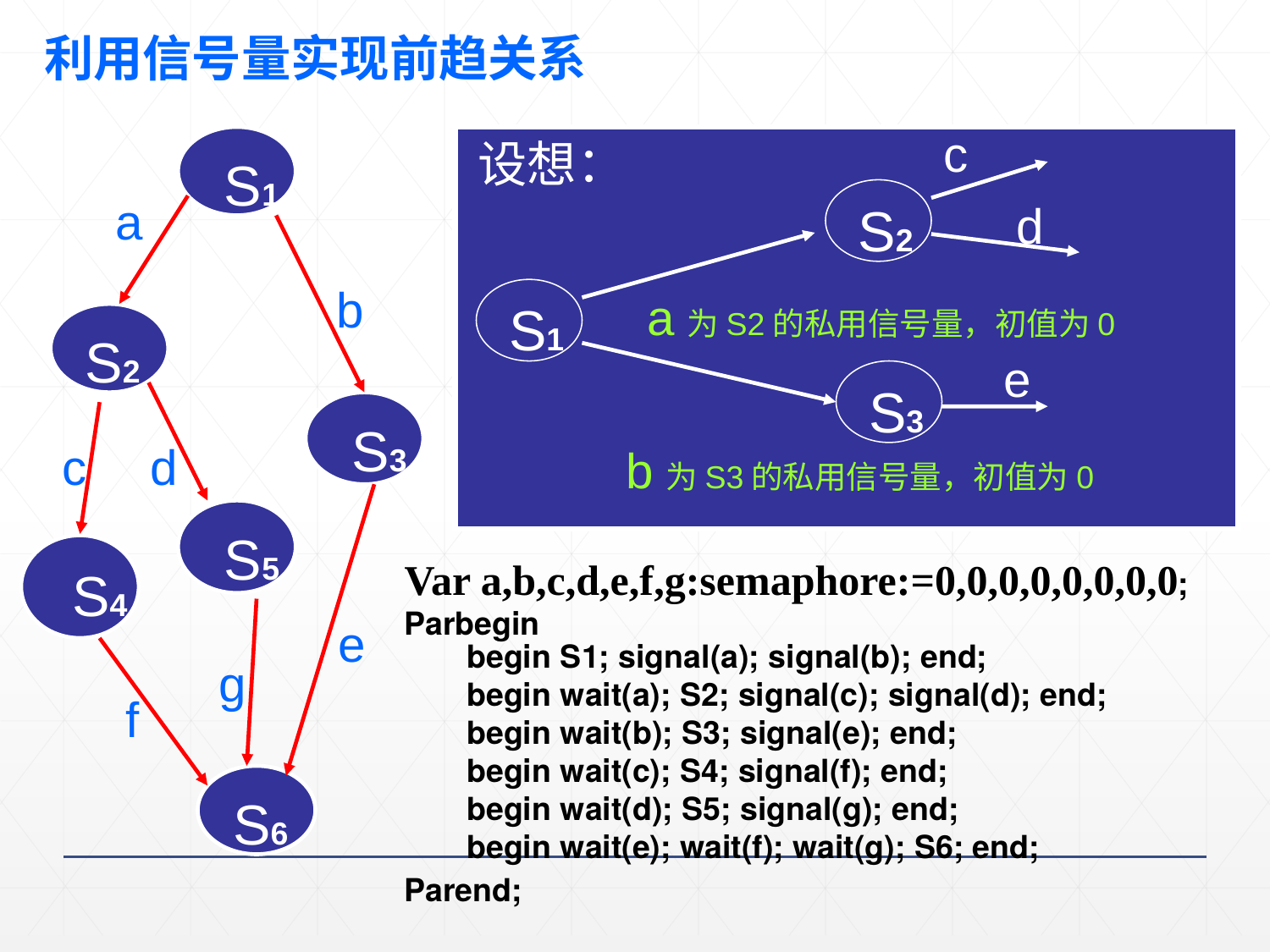

利用信号量实现前趋关系
c

设想：

S2
d

a为S2的私用信号量，初值为0
S1
e

S3

b为S3的私用信号量，初值为0

S1

S2

S3

S5

S4

S6
a
b
c
d
e
g
f

Var a,b,c,d,e,f,g:semaphore:=0,0,0,0,0,0,0,0;
Parbegin

Parend;

       begin S1; signal(a); signal(b); end;
       begin wait(a); S2; signal(c); signal(d); end;
       begin wait(b); S3; signal(e); end;
       begin wait(c); S4; signal(f); end;
       begin wait(d); S5; signal(g); end;
       begin wait(e); wait(f); wait(g); S6; end;